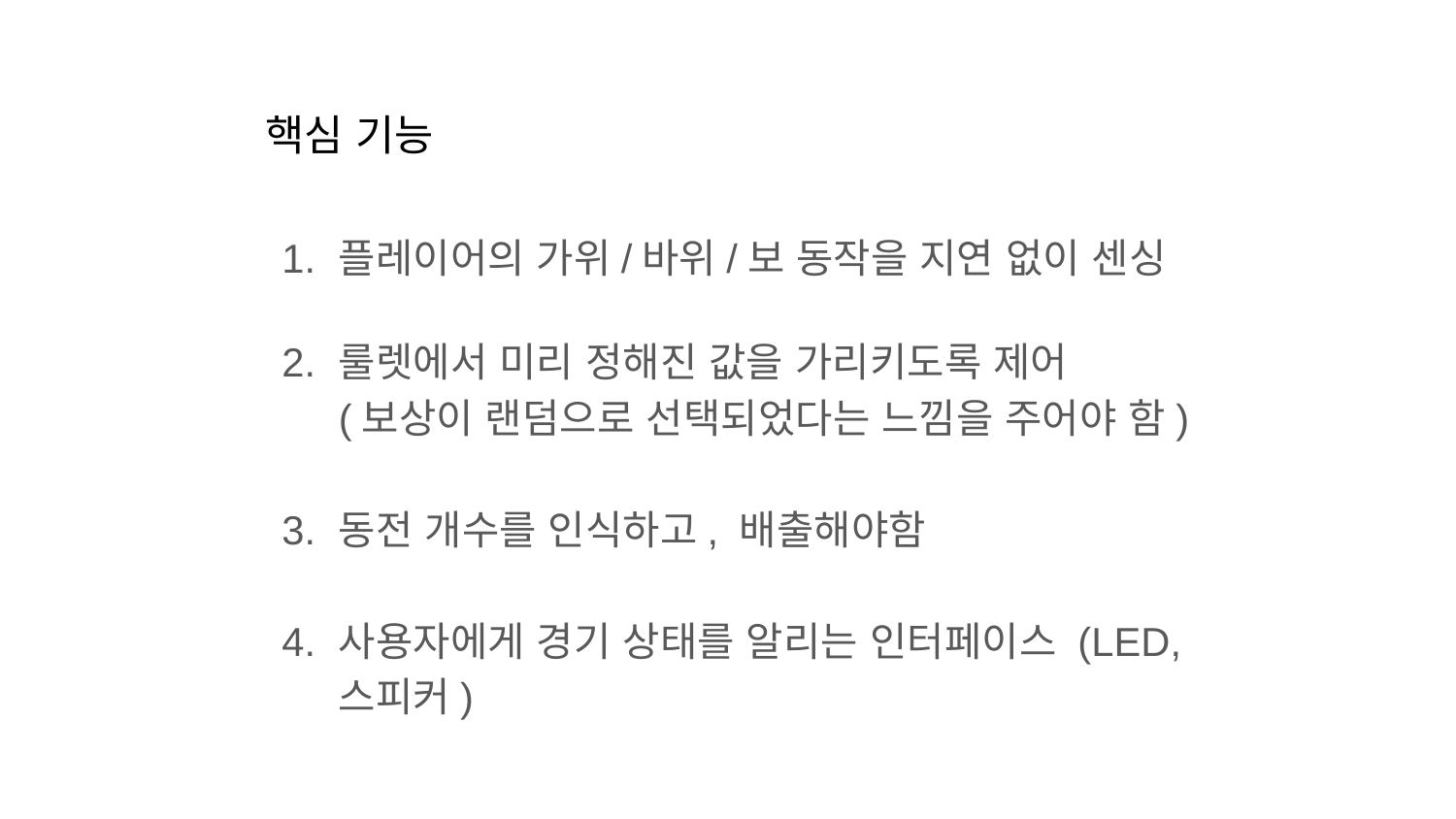

# 핵심 기능
플레이어의 가위/바위/보 동작을 지연 없이 센싱
룰렛에서 미리 정해진 값을 가리키도록 제어
(보상이 랜덤으로 선택되었다는 느낌을 주어야 함)
동전 개수를 인식하고, 배출해야함
사용자에게 경기 상태를 알리는 인터페이스 (LED, 스피커)